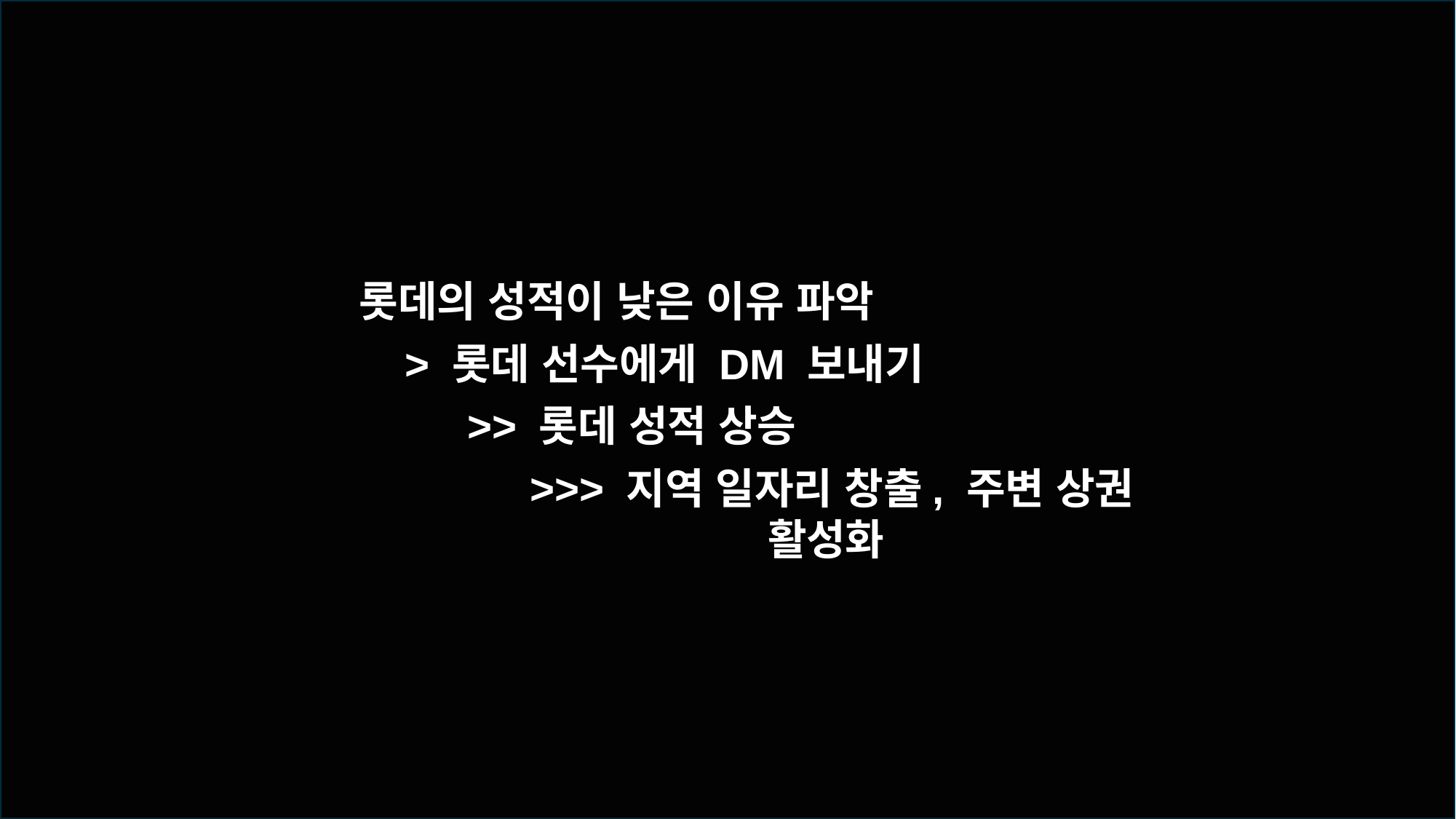

롯데의 성적이 낮은 이유 파악
> 롯데 선수에게 DM 보내기
>> 롯데 성적 상승
>>> 지역 일자리 창출, 주변 상권 활성화